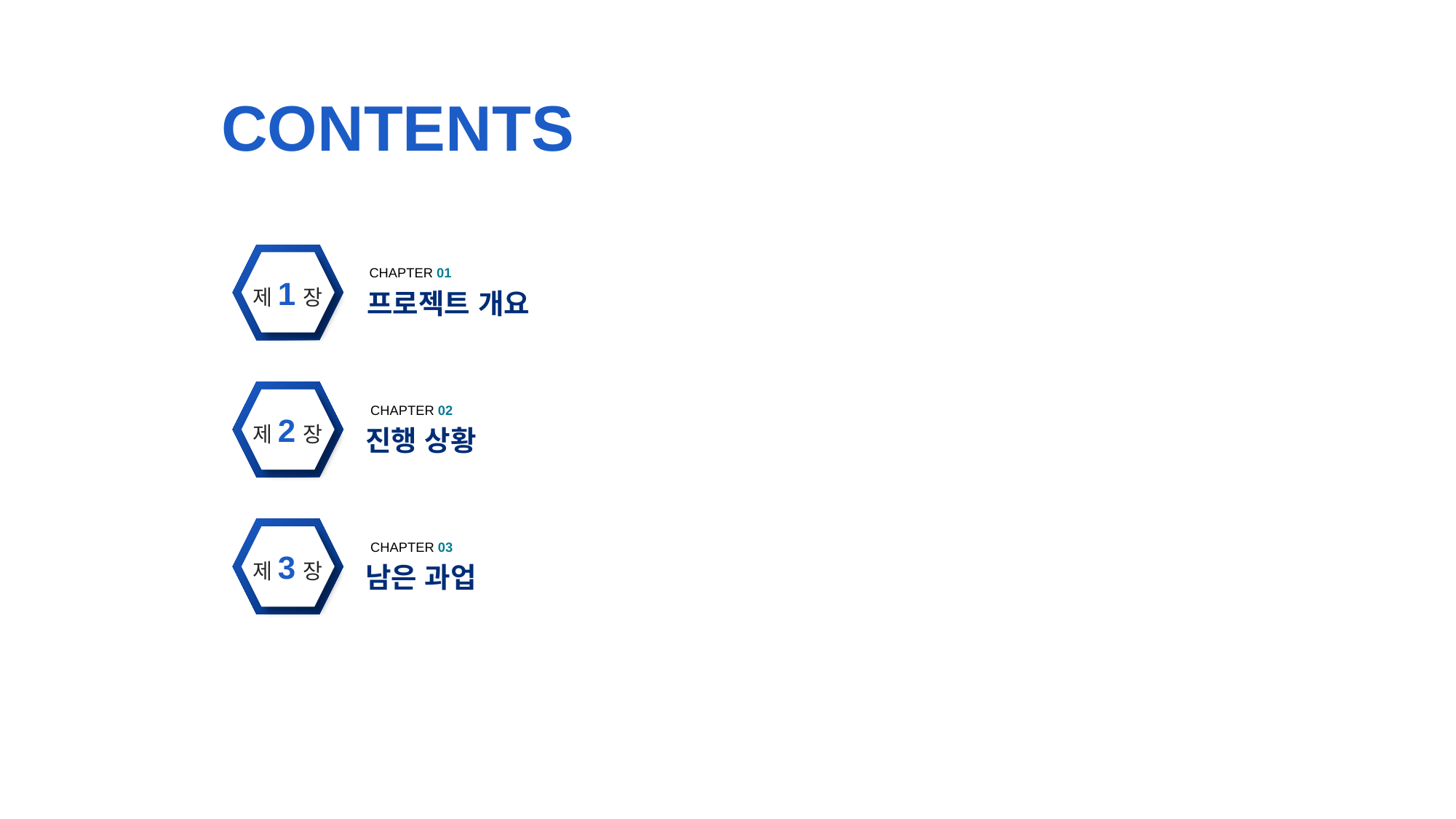

CONTENTS
경상남도 산업단지 플랫폼 개발

제1장
CHAPTER 01
프로젝트 개요

CHAPTER 02
진행 상황
제2장

제3장
CHAPTER 03
남은 과업